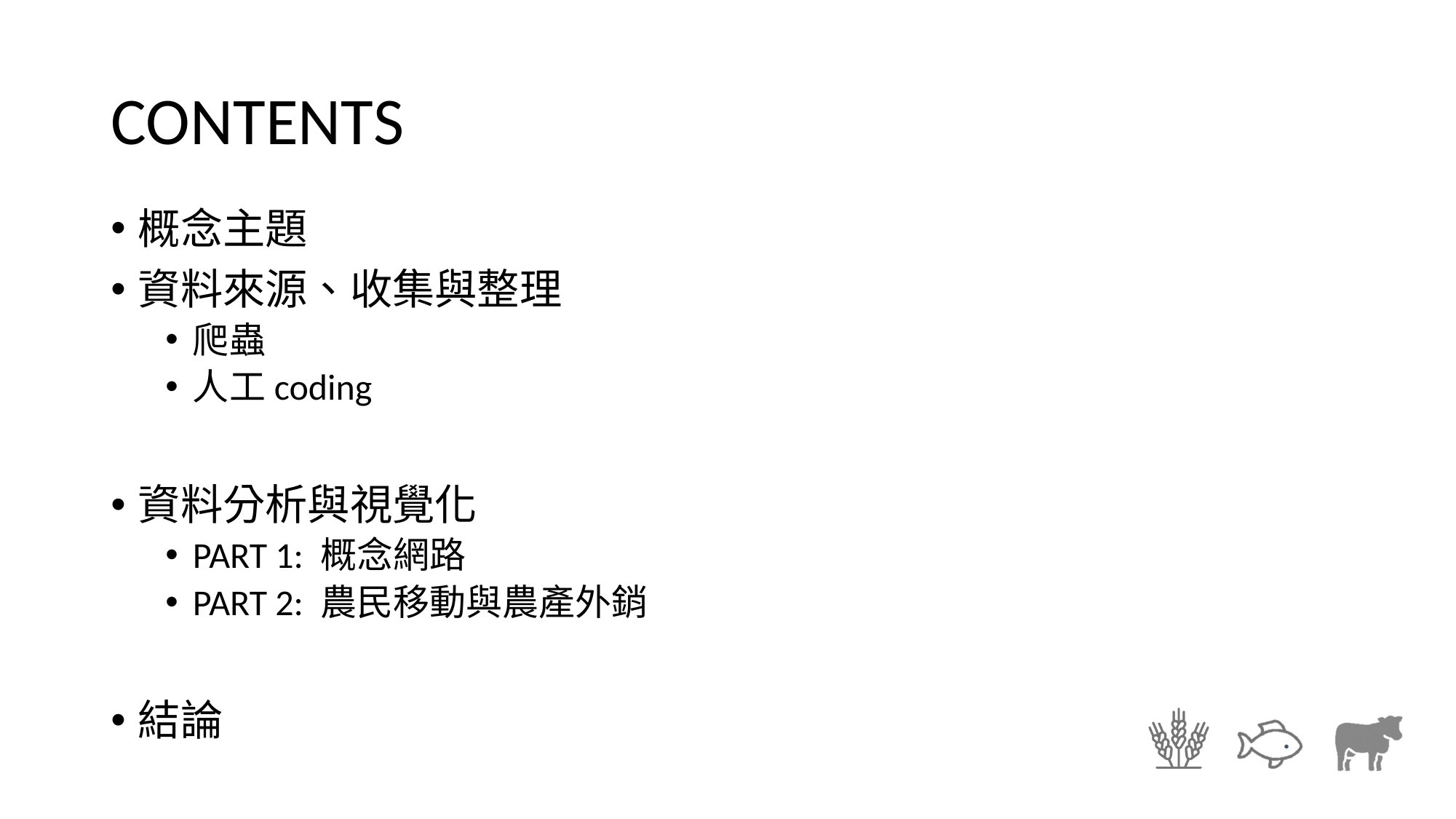

# CONTENTS
概念主題
資料來源、收集與整理
爬蟲
人工coding

資料分析與視覺化
PART 1: 概念網路
PART 2: 農民移動與農產外銷

結論